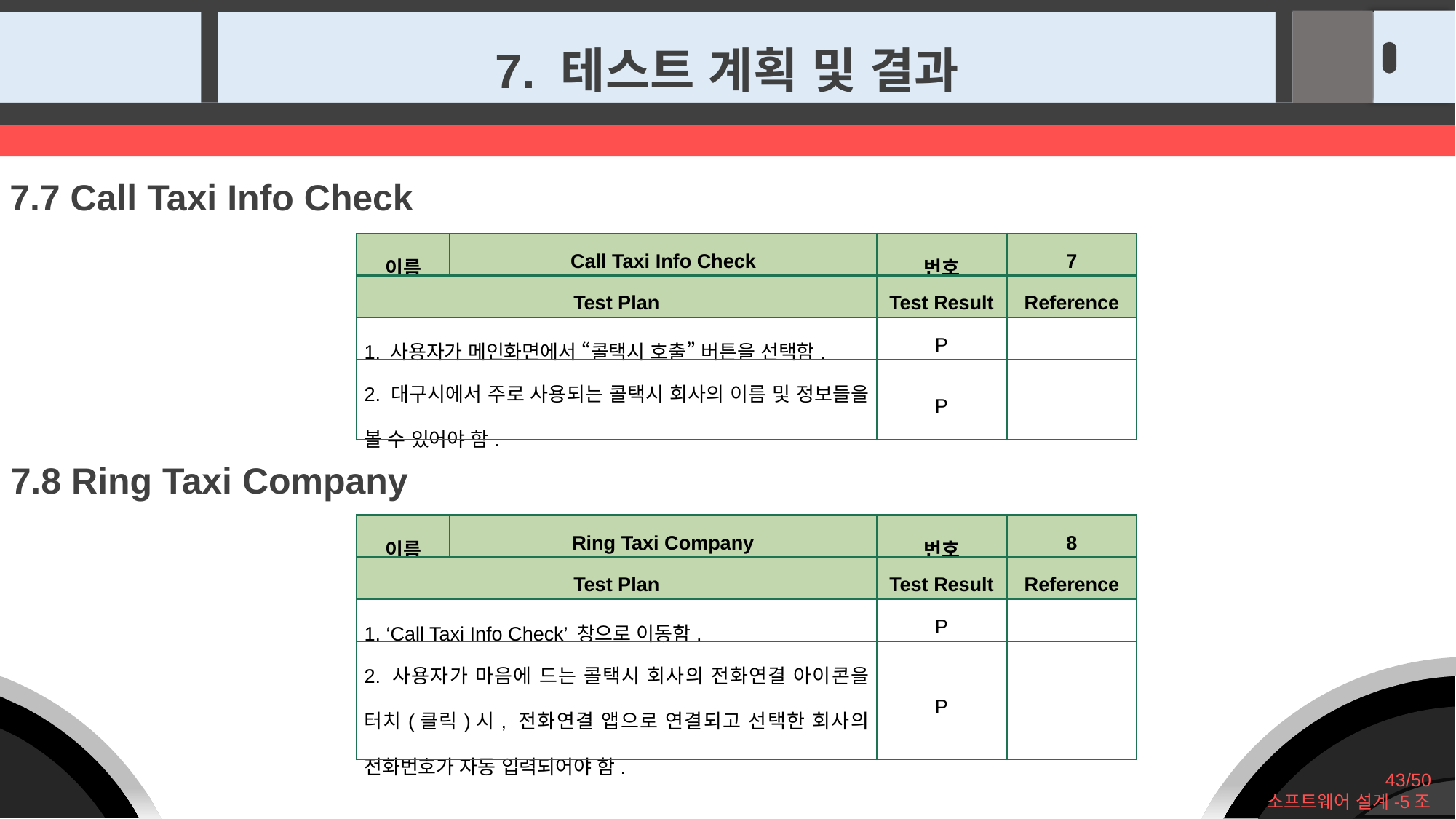

7. 테스트 계획 및 결과

7.7 Call Taxi Info Check
| 이름 | Call Taxi Info Check | 번호 | 7 |
| --- | --- | --- | --- |
| Test Plan |  | Test Result | Reference |
| 1. 사용자가 메인화면에서 “콜택시 호출” 버튼을 선택함. |  | P |  |
| 2. 대구시에서 주로 사용되는 콜택시 회사의 이름 및 정보들을 볼 수 있어야 함. |  | P |  |
7.8 Ring Taxi Company
| 이름 | Ring Taxi Company | 번호 | 8 |
| --- | --- | --- | --- |
| Test Plan |  | Test Result | Reference |
| 1. ‘Call Taxi Info Check’ 창으로 이동함. |  | P |  |
| 2. 사용자가 마음에 드는 콜택시 회사의 전화연결 아이콘을 터치(클릭)시, 전화연결 앱으로 연결되고 선택한 회사의 전화번호가 자동 입력되어야 함. |  | P |  |

43/50
소프트웨어 설계-5조